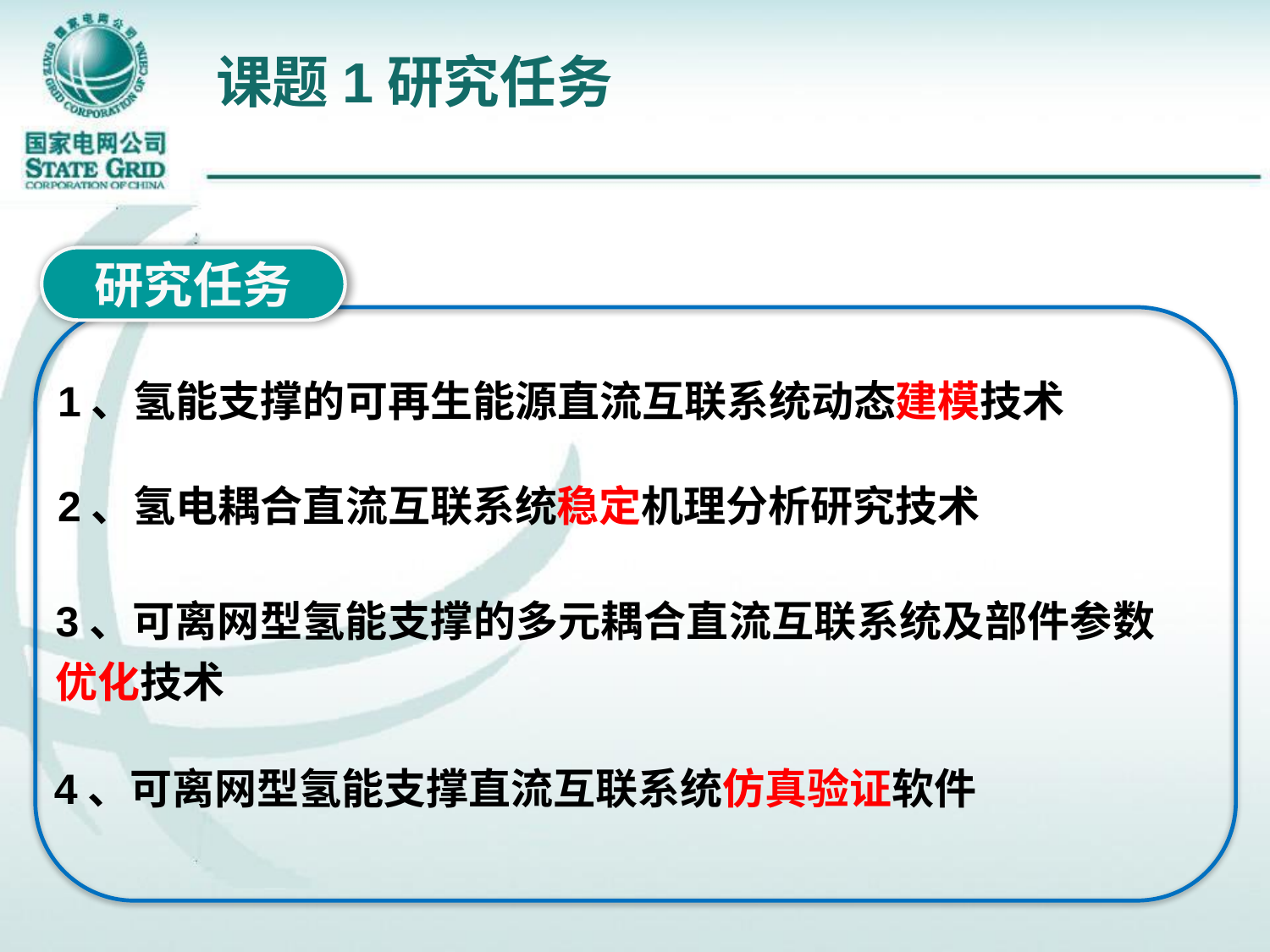

# 课题1研究任务
研究任务

1、氢能支撑的可再生能源直流互联系统动态建模技术
2、氢电耦合直流互联系统稳定机理分析研究技术
3、可离网型氢能支撑的多元耦合直流互联系统及部件参数优化技术
4、可离网型氢能支撑直流互联系统仿真验证软件